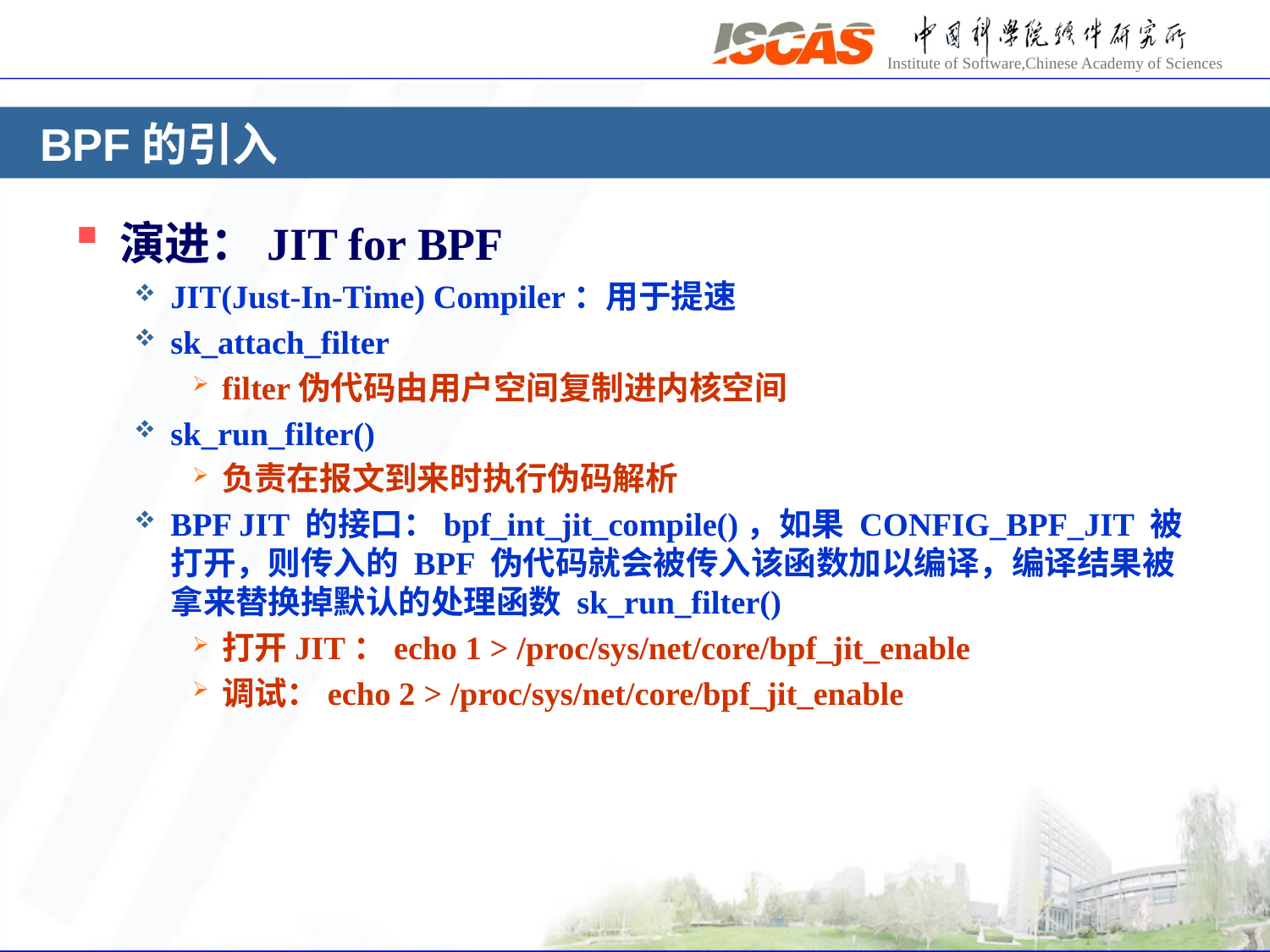

# BPF的引入
演进：JIT for BPF
JIT(Just-In-Time) Compiler：用于提速
sk_attach_filter
filter伪代码由用户空间复制进内核空间
sk_run_filter()
负责在报文到来时执行伪码解析
BPF JIT 的接口：bpf_int_jit_compile()，如果 CONFIG_BPF_JIT 被打开，则传入的 BPF 伪代码就会被传入该函数加以编译，编译结果被拿来替换掉默认的处理函数 sk_run_filter()
打开JIT：echo 1 > /proc/sys/net/core/bpf_jit_enable
调试：echo 2 > /proc/sys/net/core/bpf_jit_enable